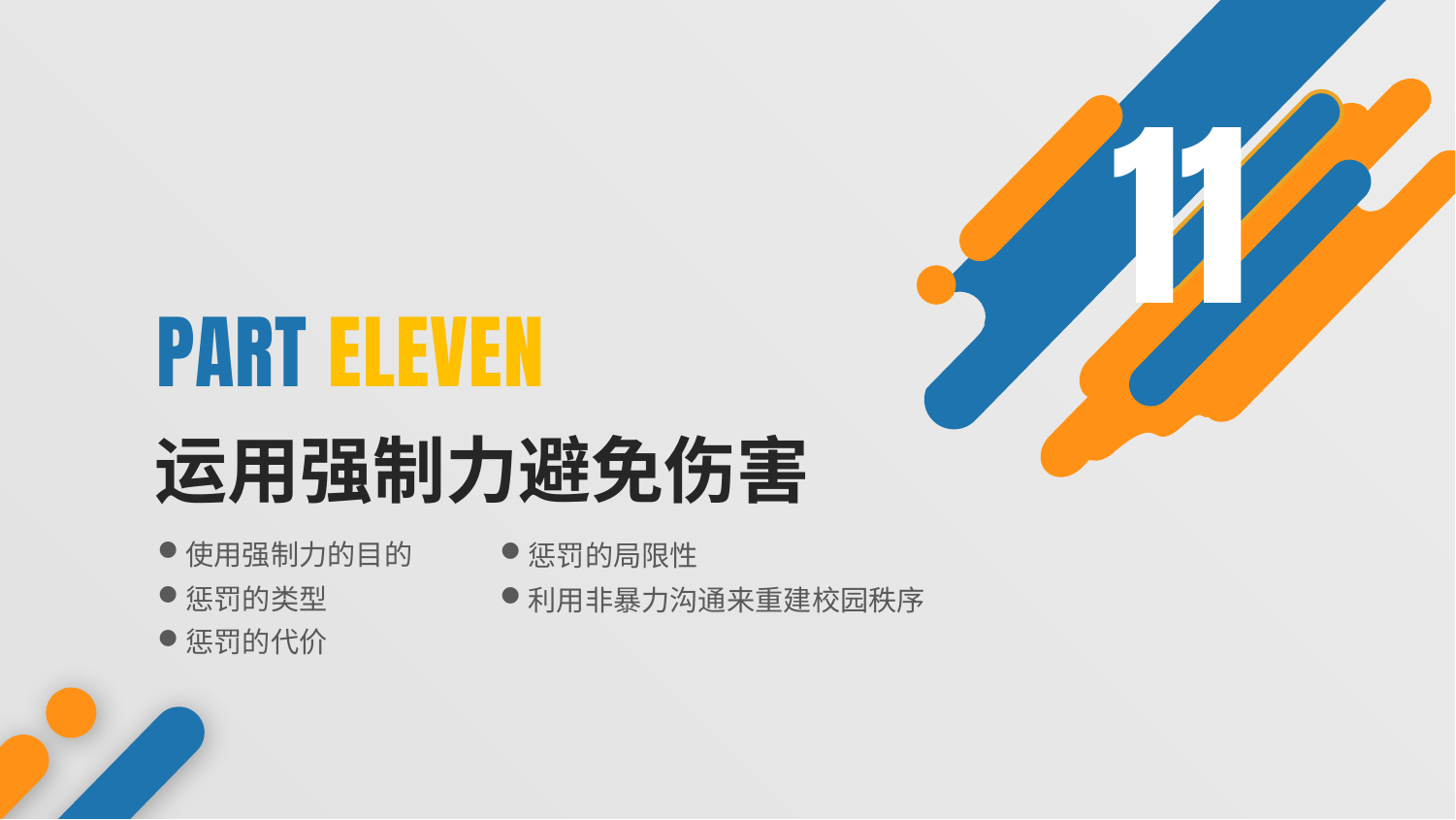

11
PART ELEVEN
运用强制力避免伤害
使用强制力的目的
惩罚的局限性
惩罚的类型
利用非暴力沟通来重建校园秩序
惩罚的代价